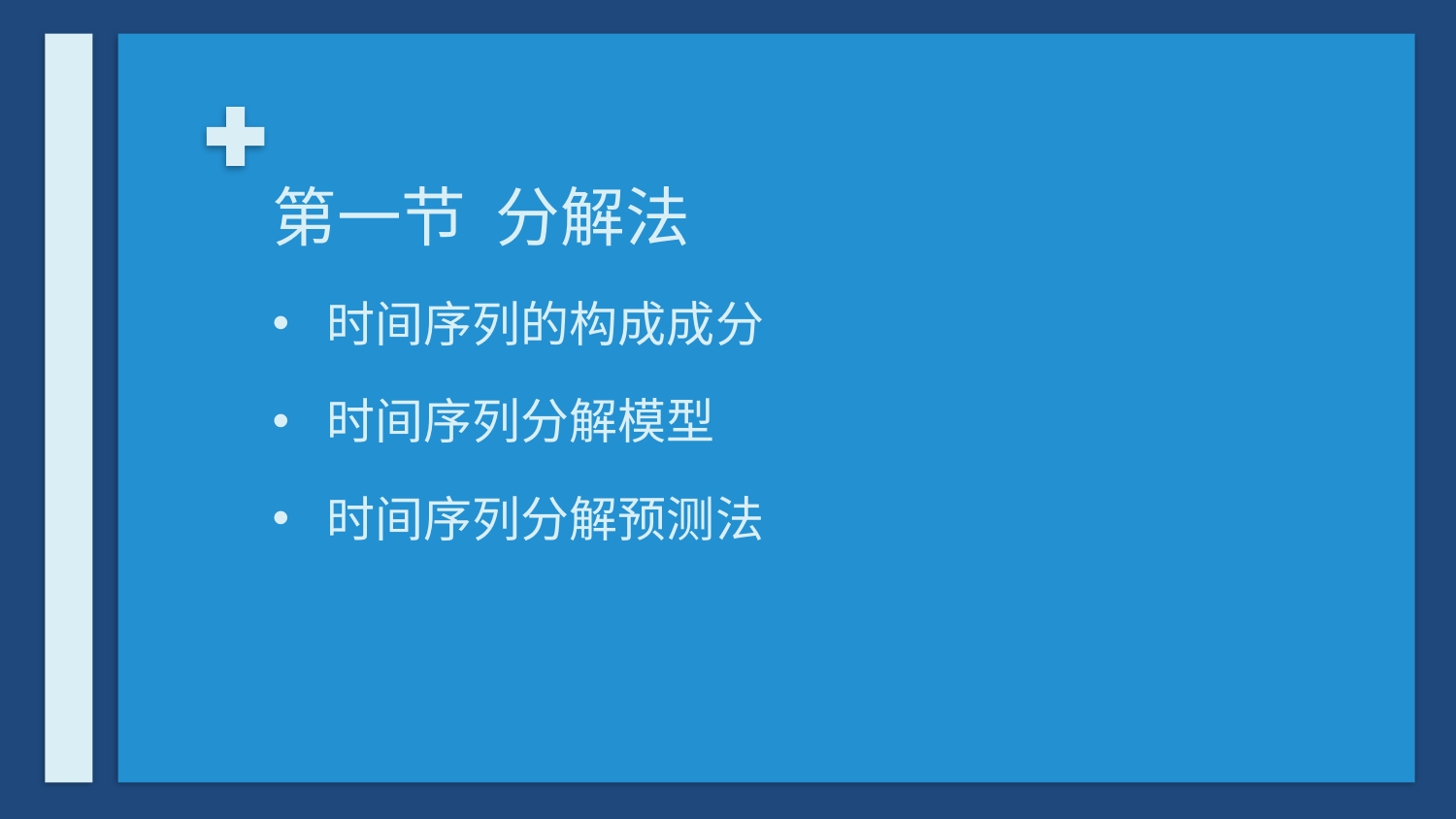

第一节  分解法
时间序列的构成成分
时间序列分解模型
时间序列分解预测法